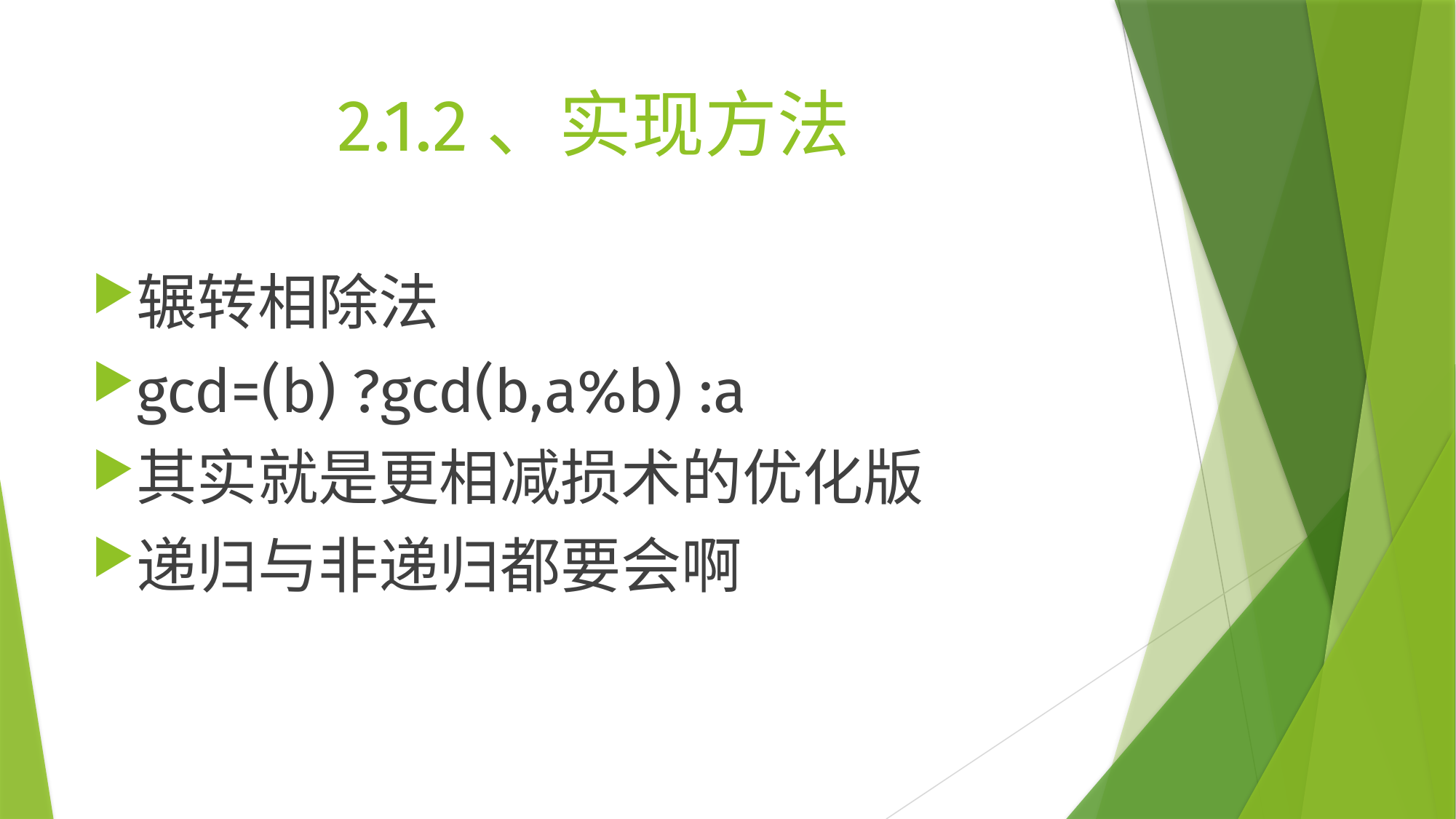

# 2.1.2、实现方法
辗转相除法
gcd=(b) ?gcd(b,a%b) :a
其实就是更相减损术的优化版
递归与非递归都要会啊